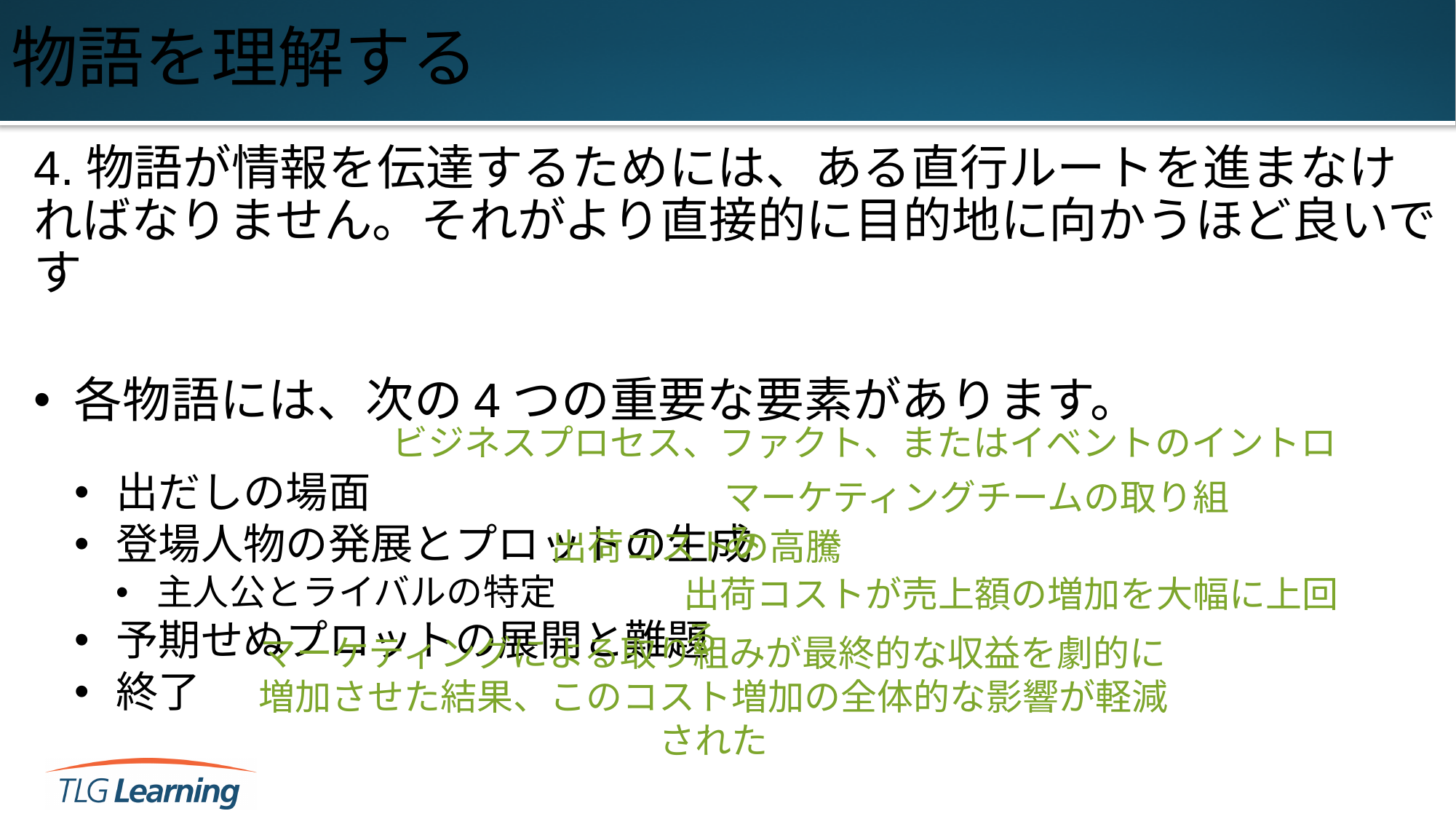

# 物語を理解する
4.物語が情報を伝達するためには、ある直行ルートを進まなければなりません。それがより直接的に目的地に向かうほど良いです

各物語には、次の4つの重要な要素があります。

出だしの場面
登場人物の発展とプロットの生成
主人公とライバルの特定
予期せぬプロットの展開と難題
終了
ビジネスプロセス、ファクト、またはイベントのイントロ
マーケティングチームの取り組み
出荷コストの高騰
出荷コストが売上額の増加を大幅に上回る
マーケティングによる取り組みが最終的な収益を劇的に増加させた結果、このコスト増加の全体的な影響が軽減された